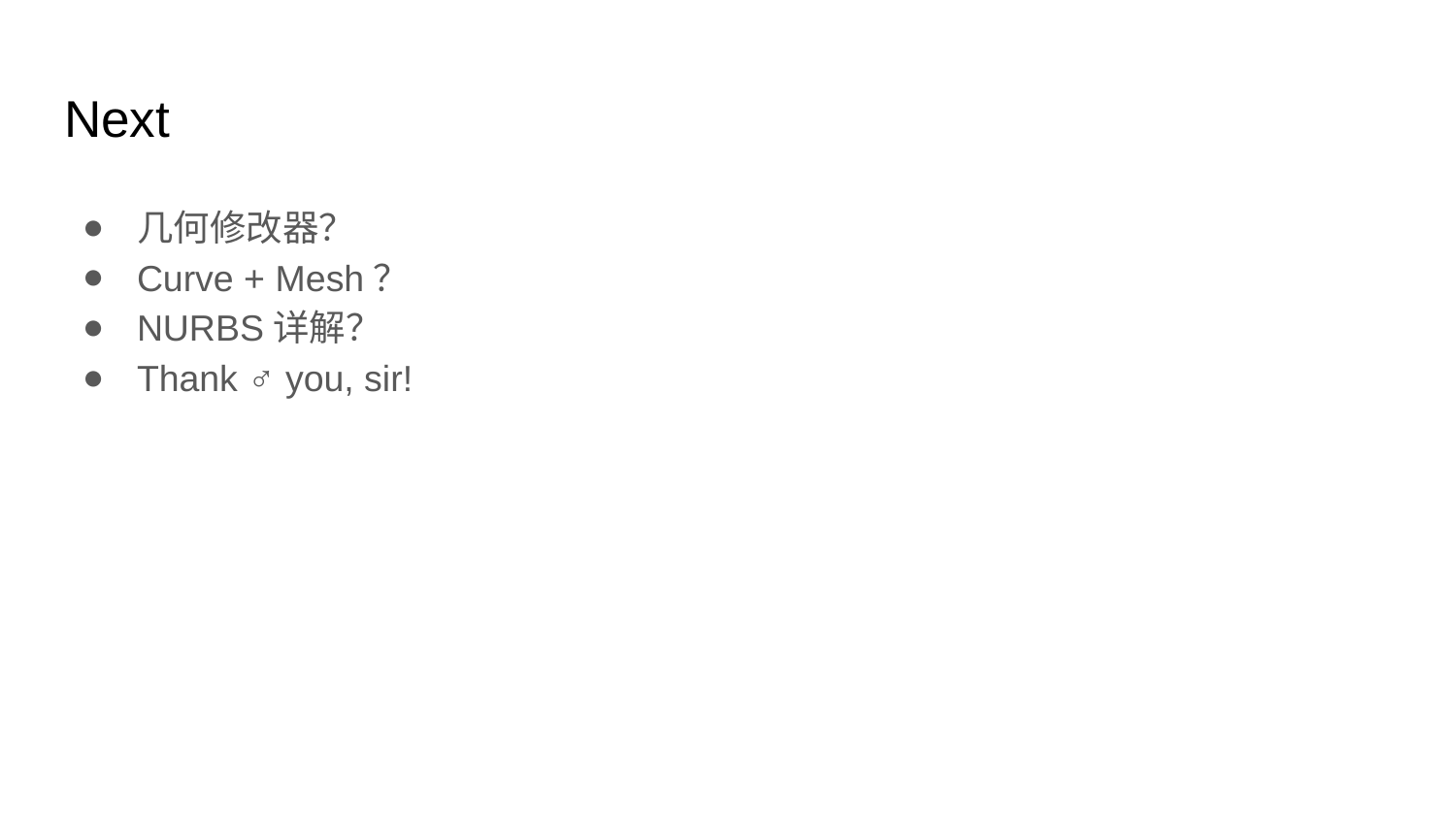

# Next
几何修改器？
Curve + Mesh？
NURBS详解？
Thank ♂ you, sir!